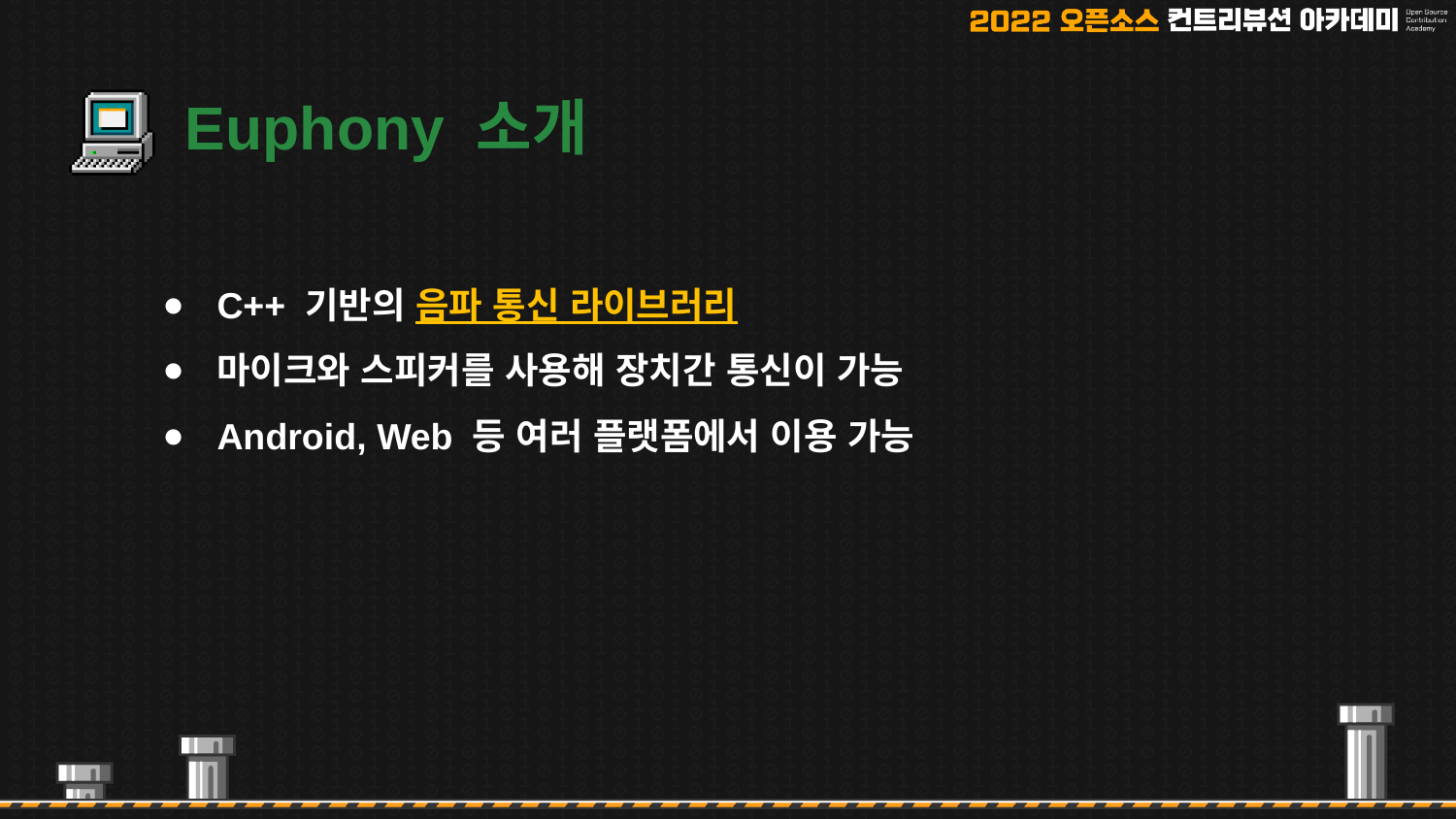

# Euphony 소개
C++ 기반의 음파 통신 라이브러리
마이크와 스피커를 사용해 장치간 통신이 가능
Android, Web 등 여러 플랫폼에서 이용 가능